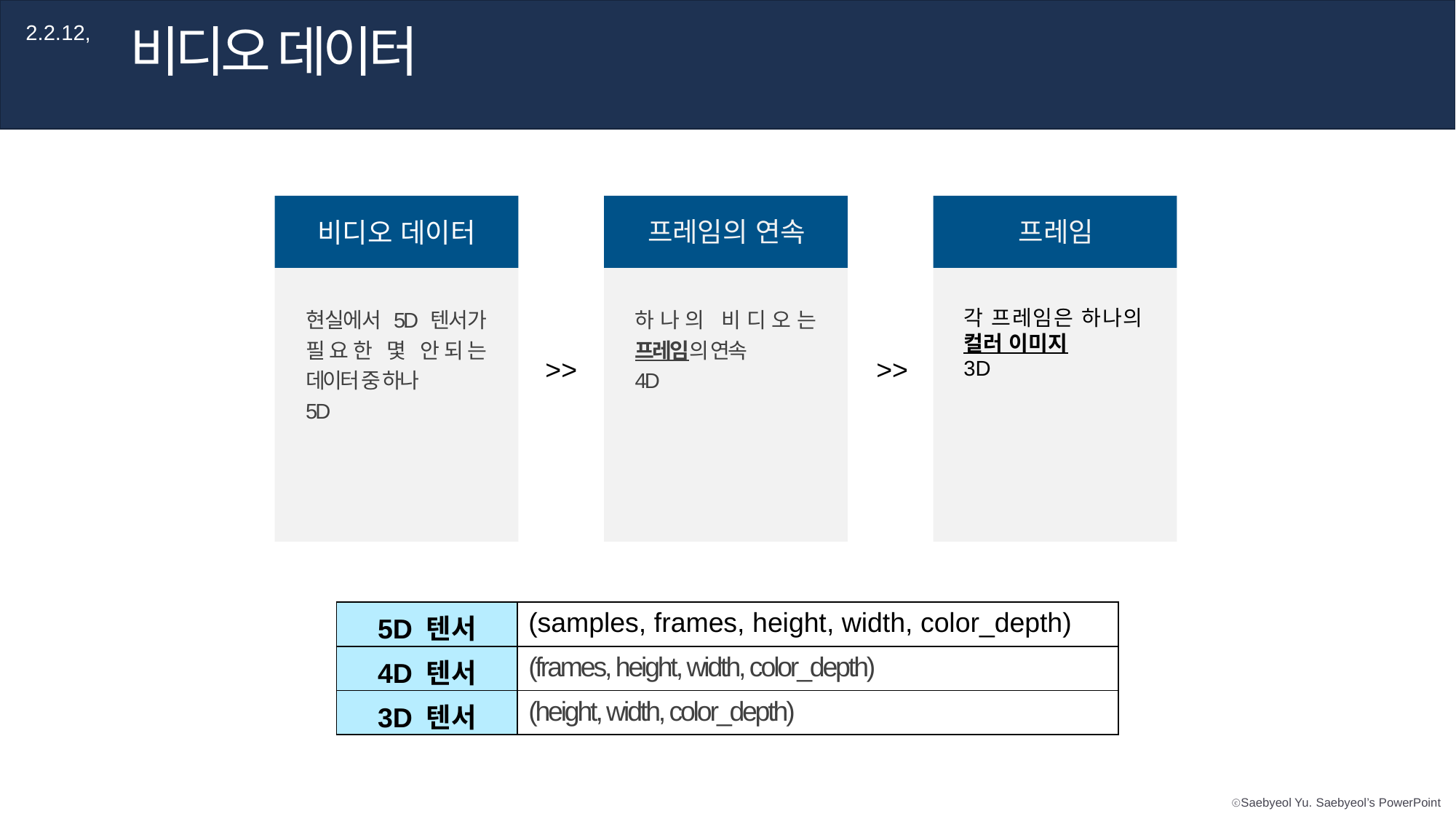

비디오 데이터
2.2.12,
비디오 데이터

프레임의 연속
프레임
현실에서 5D 텐서가 필요한 몇 안되는 데이터 중 하나
5D
하나의 비디오는 프레임의 연속
4D

각 프레임은 하나의 컬러 이미지
3D

>>
>>
| 5D 텐서 | (samples, frames, height, width, color\_depth) |
| --- | --- |
| 4D 텐서 | (frames, height, width, color\_depth) |
| 3D 텐서 | (height, width, color\_depth) |